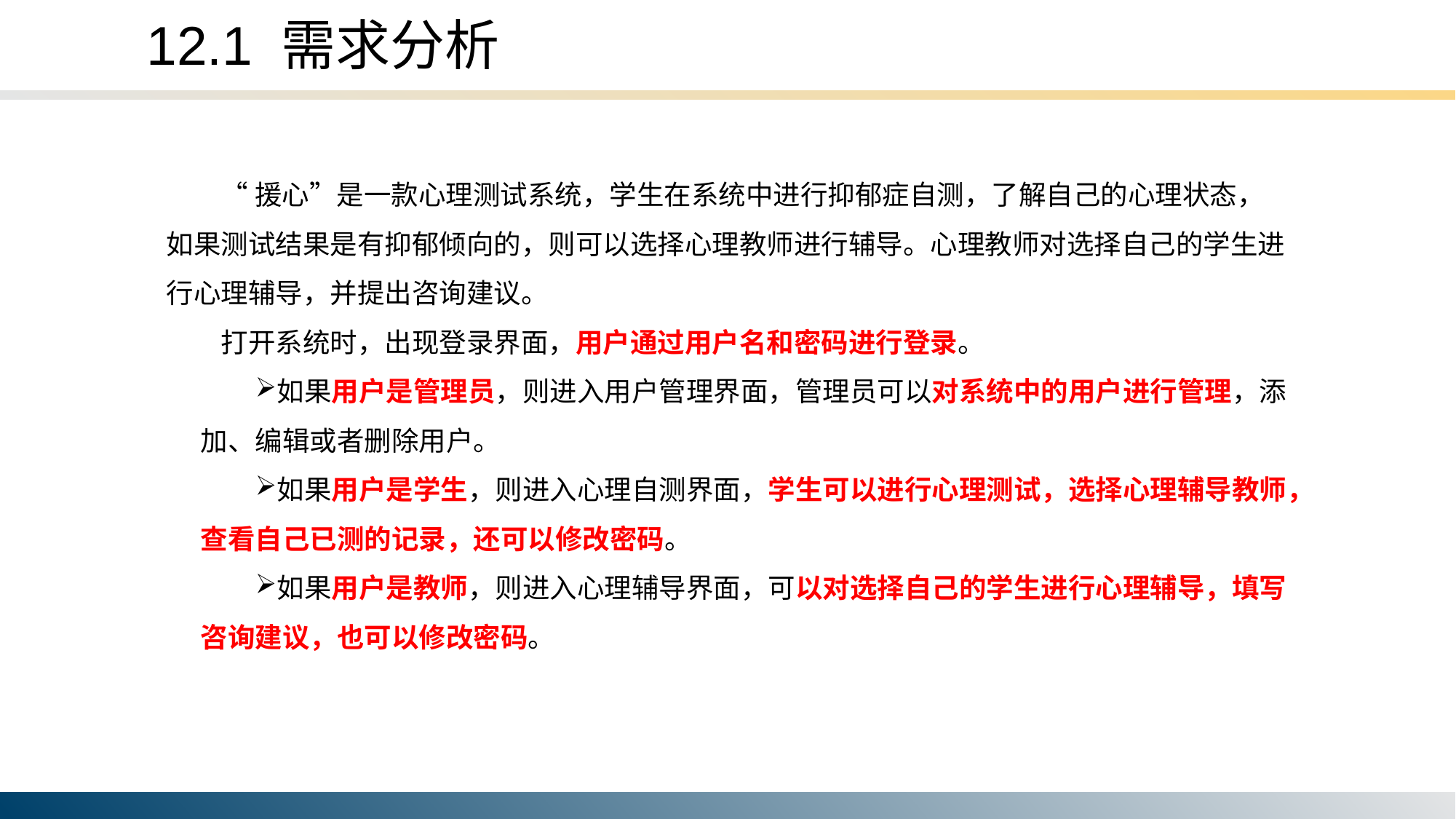

12.1 需求分析
“援心”是一款心理测试系统，学生在系统中进行抑郁症自测，了解自己的心理状态，如果测试结果是有抑郁倾向的，则可以选择心理教师进行辅导。心理教师对选择自己的学生进行心理辅导，并提出咨询建议。
打开系统时，出现登录界面，用户通过用户名和密码进行登录。
如果用户是管理员，则进入用户管理界面，管理员可以对系统中的用户进行管理，添加、编辑或者删除用户。
如果用户是学生，则进入心理自测界面，学生可以进行心理测试，选择心理辅导教师，查看自己已测的记录，还可以修改密码。
如果用户是教师，则进入心理辅导界面，可以对选择自己的学生进行心理辅导，填写咨询建议，也可以修改密码。